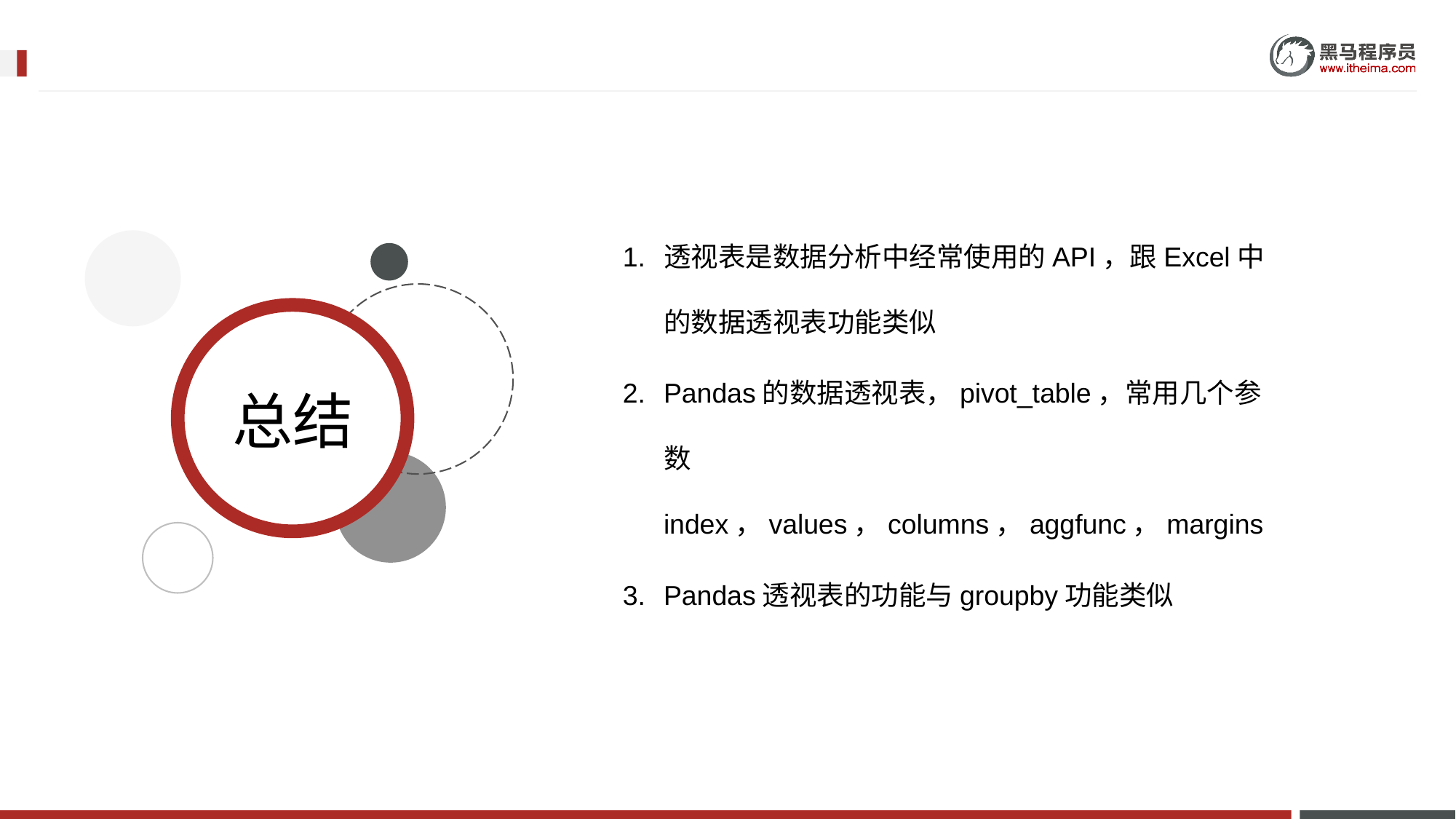

透视表是数据分析中经常使用的API，跟Excel中的数据透视表功能类似
Pandas的数据透视表，pivot_table，常用几个参数 index，values，columns，aggfunc，margins
Pandas透视表的功能与groupby功能类似